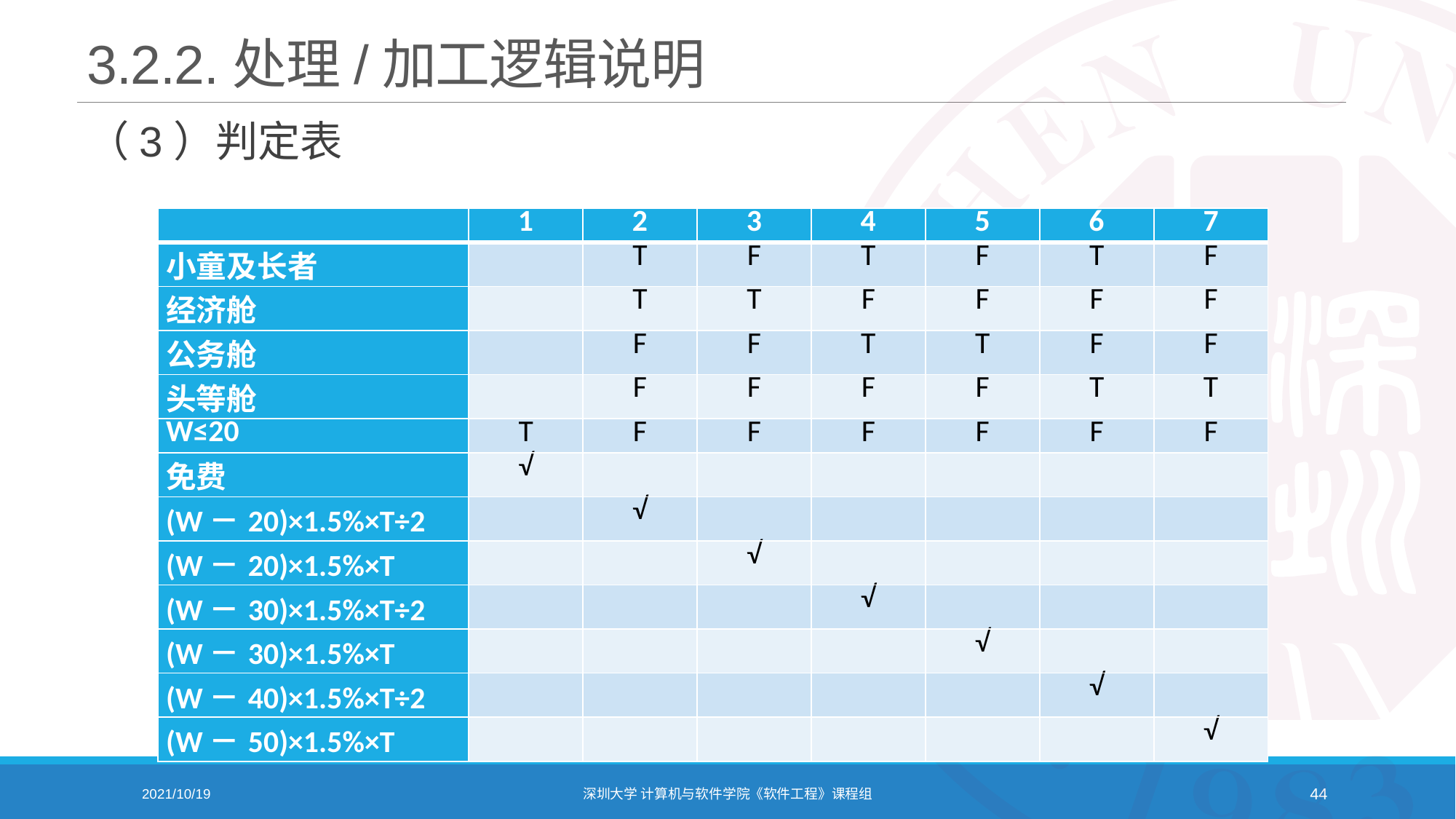

# 3.2.2.处理/加工逻辑说明
（3）判定表

|  | 1 | 2 | 3 | 4 | 5 | 6 | 7 |
| --- | --- | --- | --- | --- | --- | --- | --- |
| 小童及长者 |  | T | F | T | F | T | F |
| 经济舱 |  | T | T | F | F | F | F |
| 公务舱 |  | F | F | T | T | F | F |
| 头等舱 |  | F | F | F | F | T | T |
| W≤20 | T | F | F | F | F | F | F |
| 免费 | √ |  |  |  |  |  |  |
| (W－20)×1.5%×T÷2 |  | √ |  |  |  |  |  |
| (W－20)×1.5%×T |  |  | √ |  |  |  |  |
| (W－30)×1.5%×T÷2 |  |  |  | √ |  |  |  |
| (W－30)×1.5%×T |  |  |  |  | √ |  |  |
| (W－40)×1.5%×T÷2 |  |  |  |  |  | √ |  |
| (W－50)×1.5%×T |  |  |  |  |  |  | √ |
2021/10/19
深圳大学 计算机与软件学院《软件工程》课程组
44